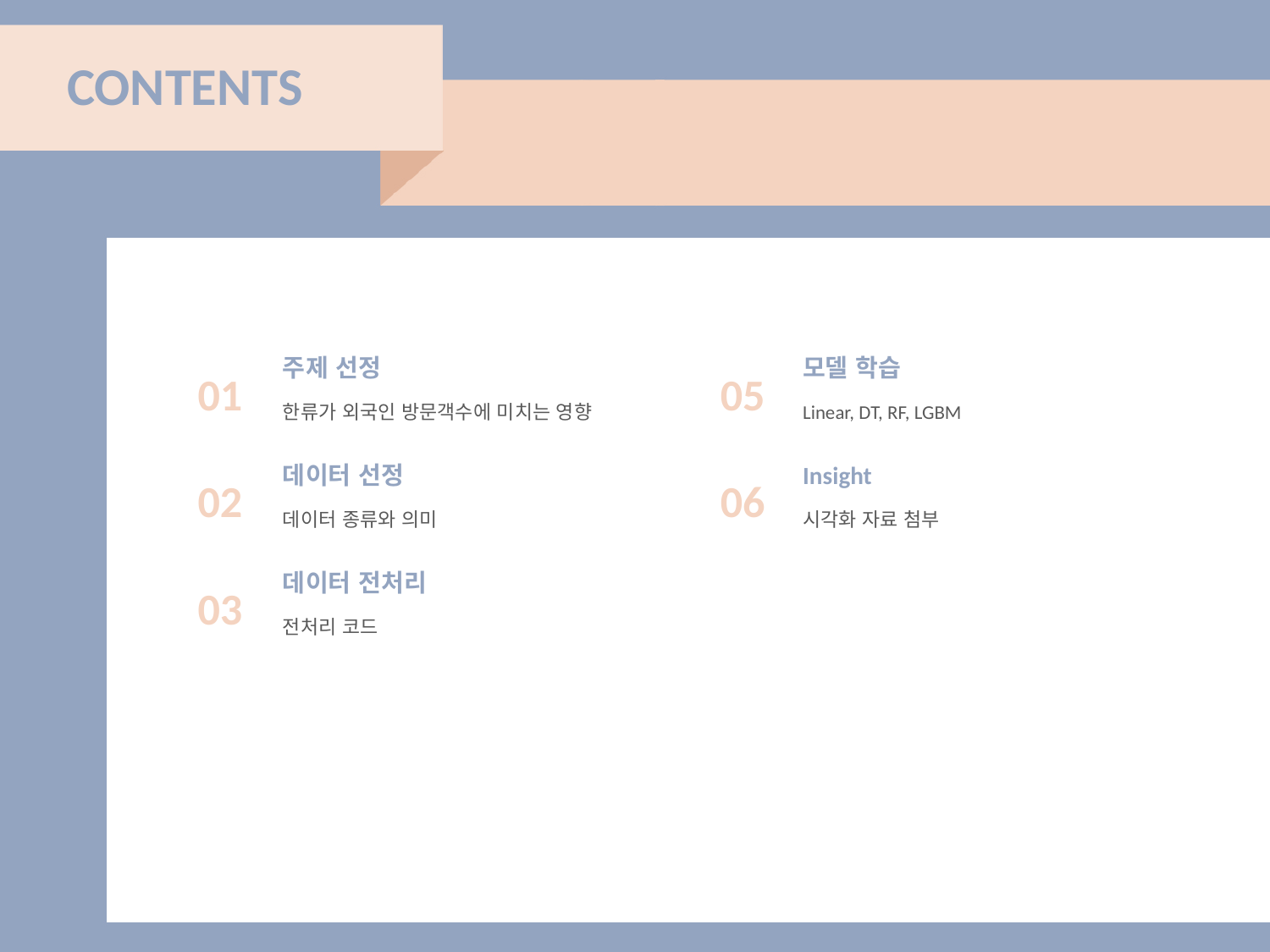

CONTENTS
주제 선정
01
한류가 외국인 방문객수에 미치는 영향
데이터 선정
02
데이터 종류와 의미
데이터 전처리
03
전처리 코드
모델 학습
05
Linear, DT, RF, LGBM
Insight
06
시각화 자료 첨부